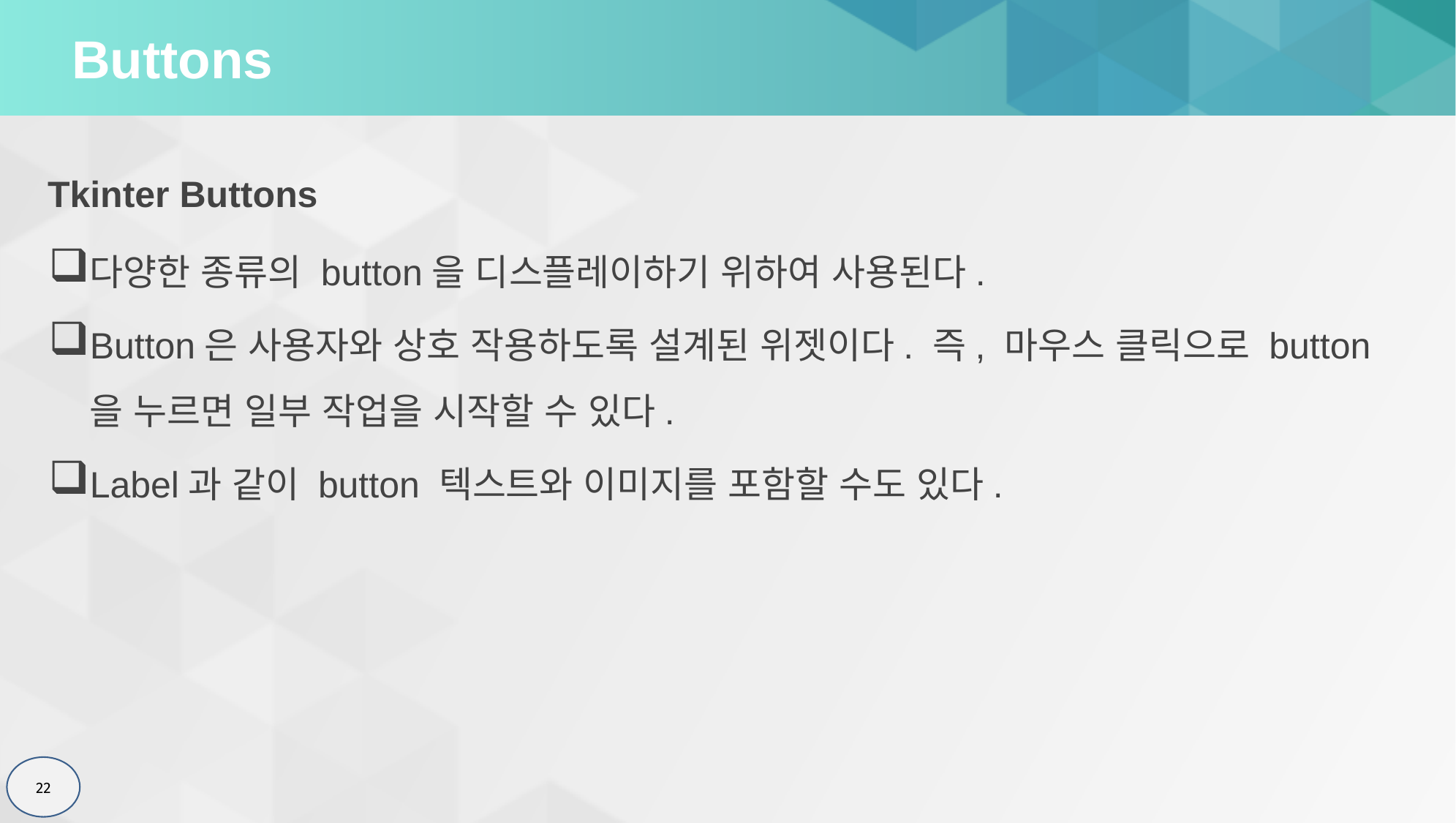

# Buttons
Tkinter Buttons

다양한 종류의 button을 디스플레이하기 위하여 사용된다.
Button은 사용자와 상호 작용하도록 설계된 위젯이다. 즉, 마우스 클릭으로 button 을 누르면 일부 작업을 시작할 수 있다.
Label과 같이 button 텍스트와 이미지를 포함할 수도 있다.